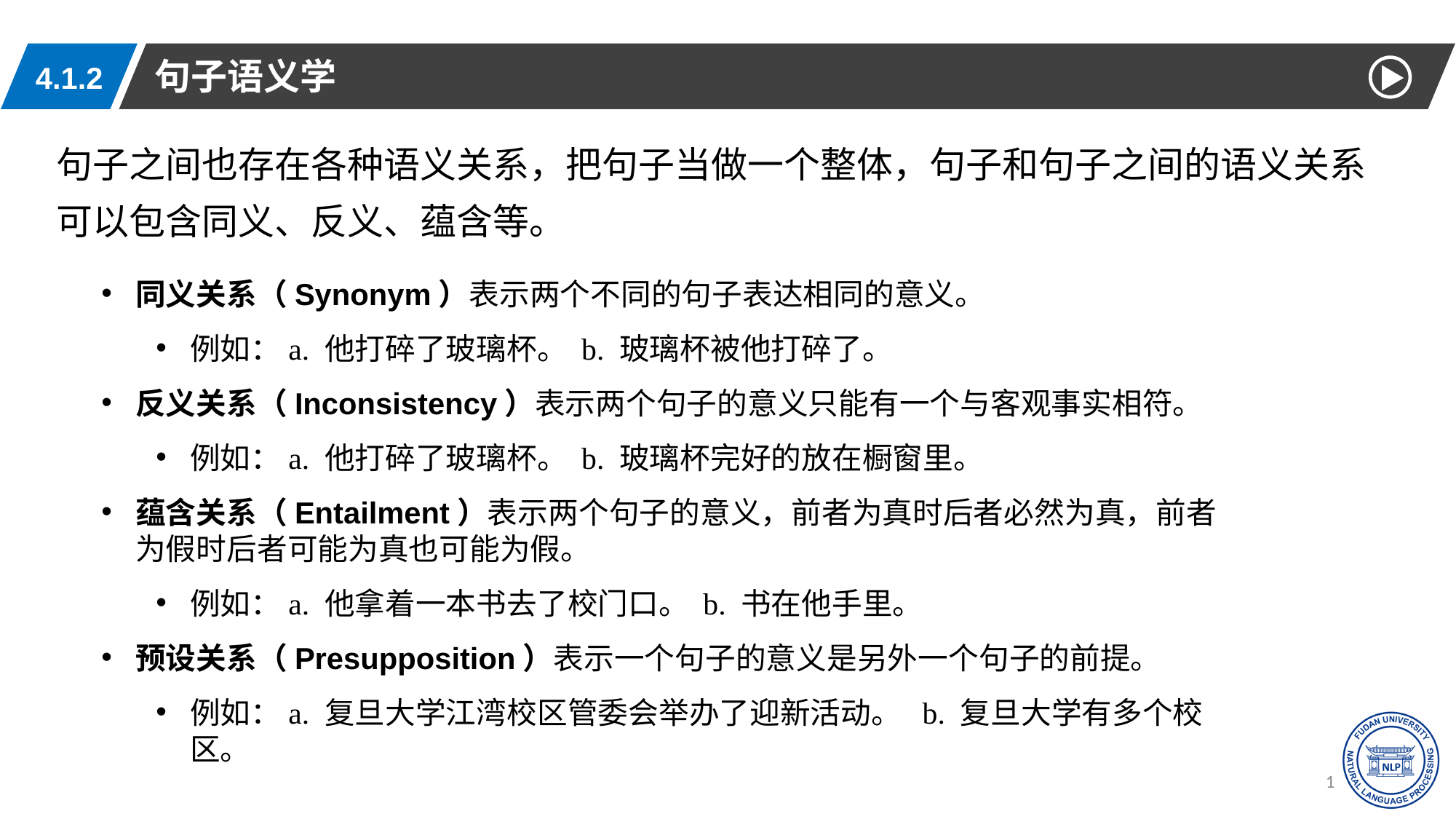

句子语义学
4.1.2

句子之间也存在各种语义关系，把句子当做一个整体，句子和句子之间的语义关系可以包含同义、反义、蕴含等。
同义关系（Synonym）表示两个不同的句子表达相同的意义。
例如：a. 他打碎了玻璃杯。 b. 玻璃杯被他打碎了。
反义关系（Inconsistency）表示两个句子的意义只能有一个与客观事实相符。
例如：a. 他打碎了玻璃杯。 b. 玻璃杯完好的放在橱窗里。
蕴含关系（Entailment）表示两个句子的意义，前者为真时后者必然为真，前者为假时后者可能为真也可能为假。
例如：a. 他拿着一本书去了校门口。 b. 书在他手里。
预设关系（Presupposition）表示一个句子的意义是另外一个句子的前提。
例如：a. 复旦大学江湾校区管委会举办了迎新活动。  b. 复旦大学有多个校区。
19